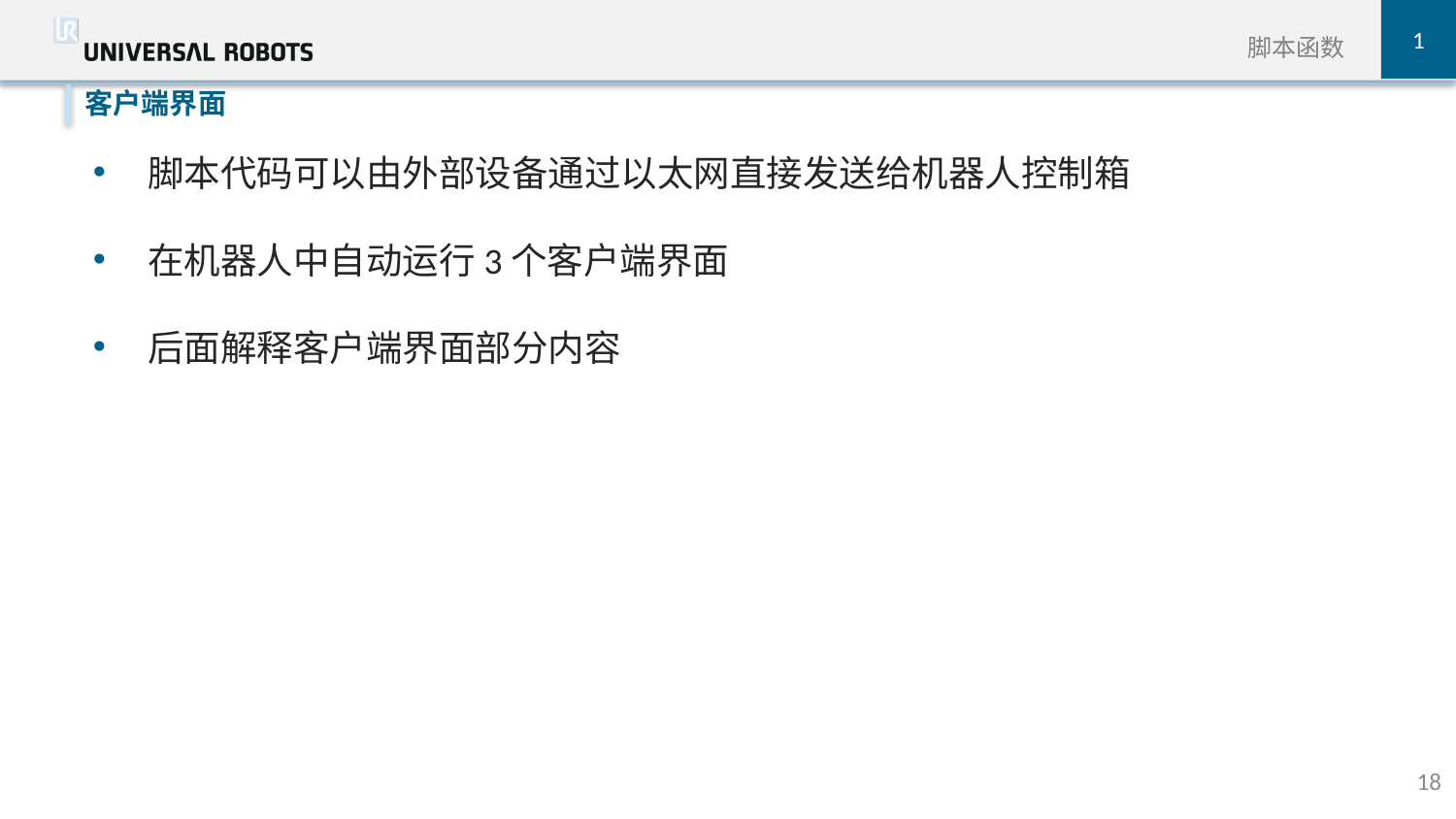

1
脚本函数
客户端界面

脚本代码可以由外部设备通过以太网直接发送给机器人控制箱

在机器人中自动运行3个客户端界面

后面解释客户端界面部分内容
18